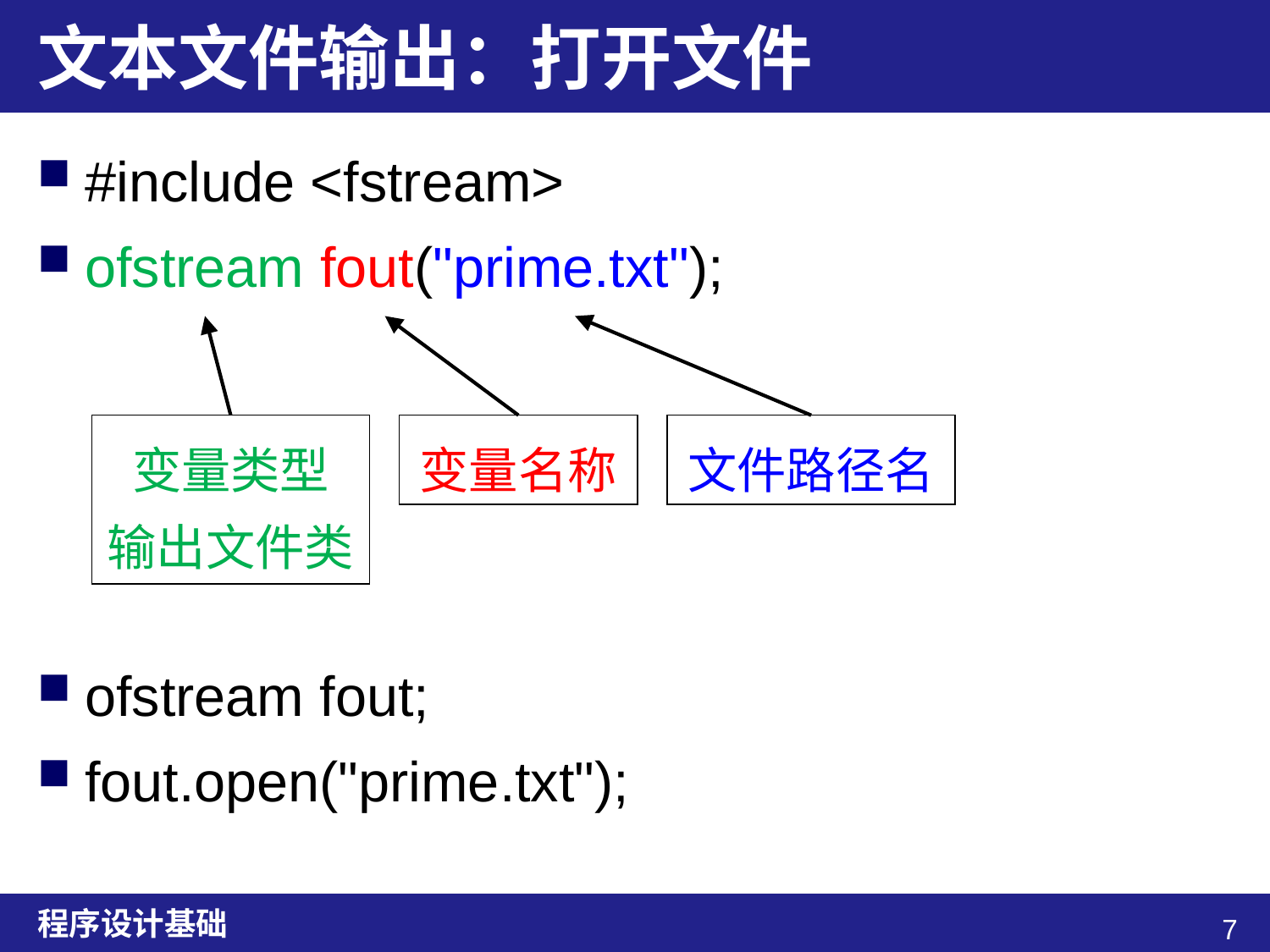

# 文本文件输出：打开文件
#include <fstream>
ofstream fout("prime.txt");

ofstream fout;
fout.open("prime.txt");
变量类型
输出文件类
变量名称
文件路径名